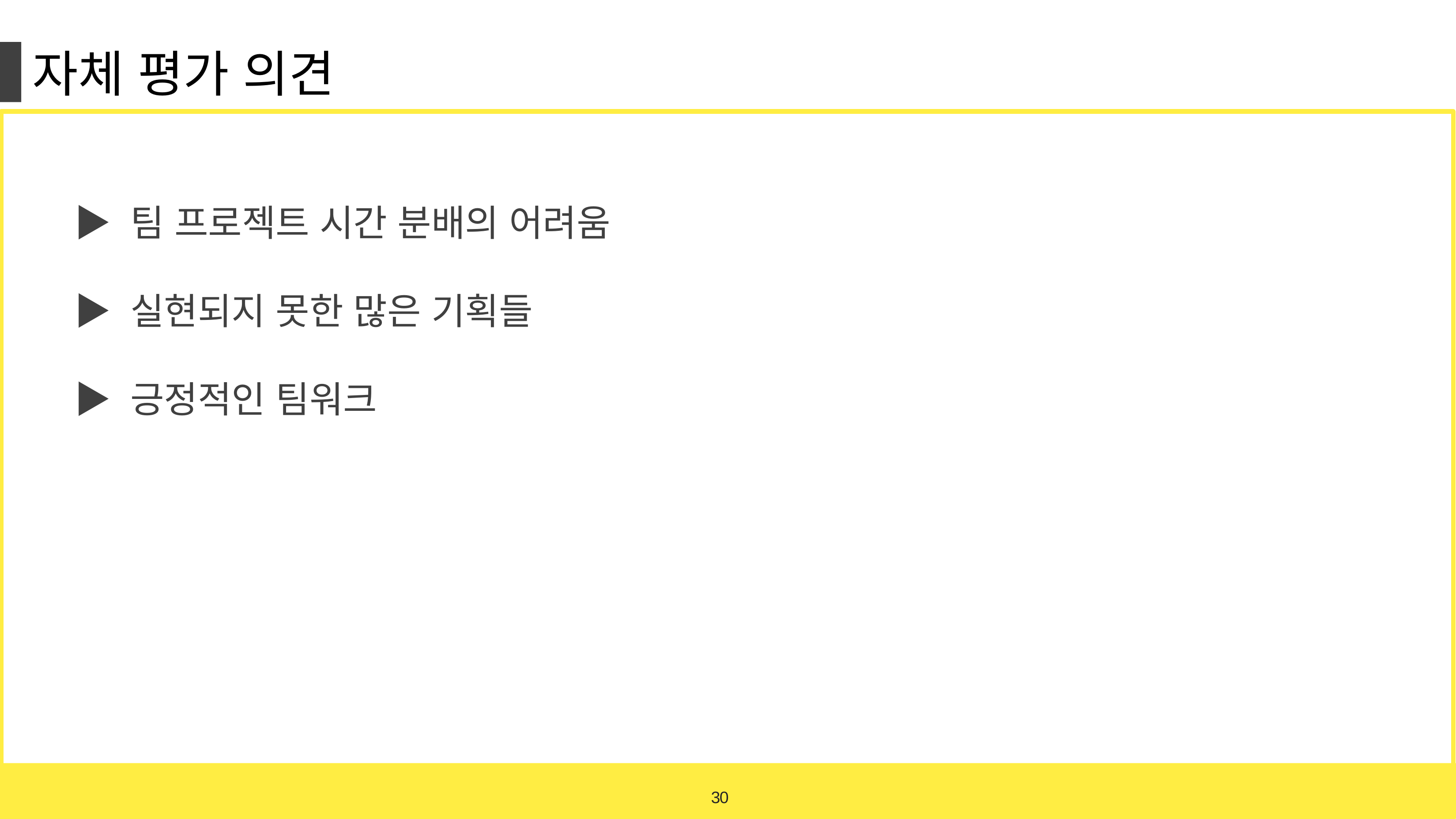

자체 평가 의견

▶ 팀 프로젝트 시간 분배의 어려움
▶ 실현되지 못한 많은 기획들
▶ 긍정적인 팀워크